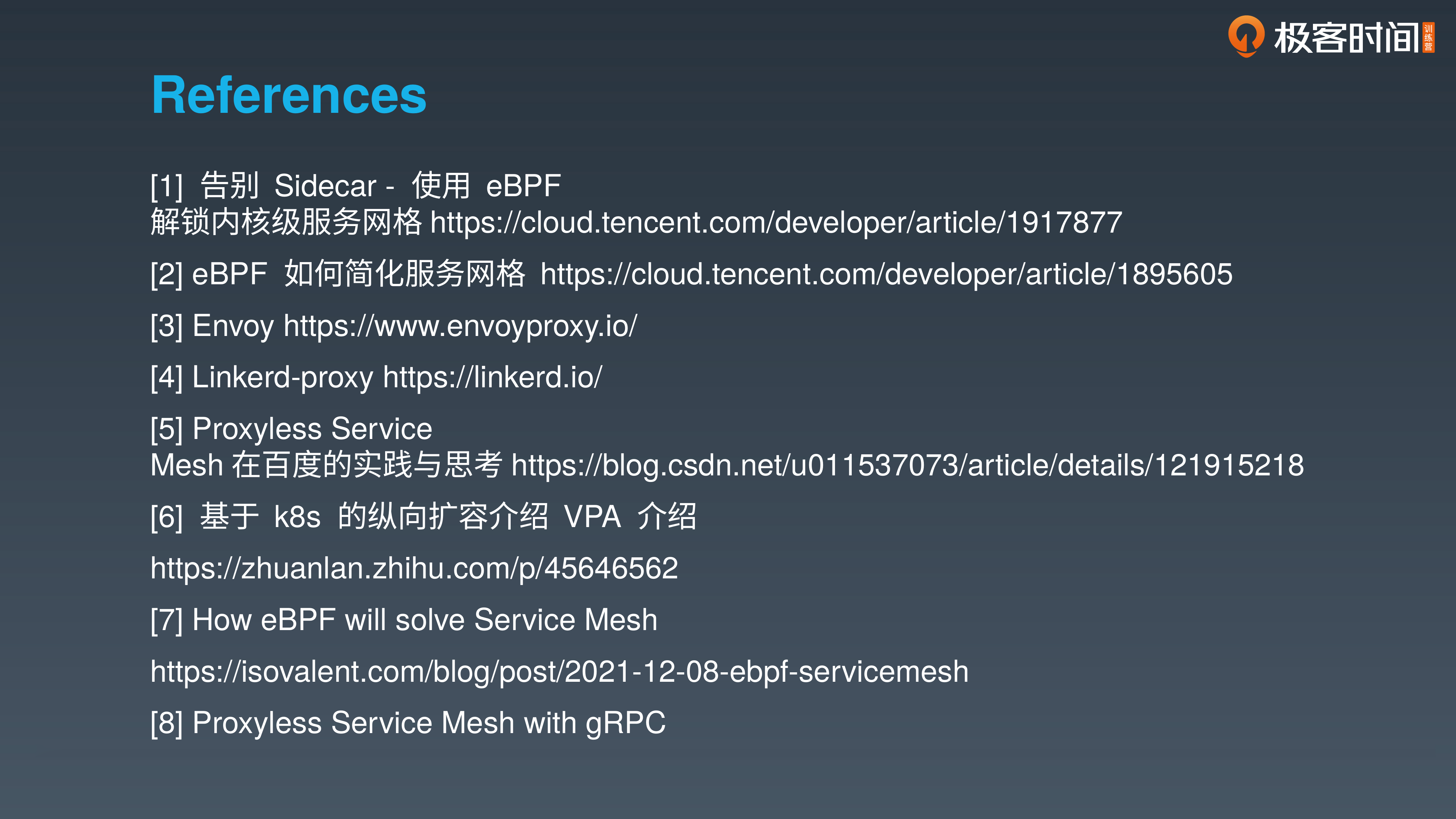

# References
[1] 告别 Sidecar - 使用 eBPF 解锁内核级服务网格https://cloud.tencent.com/developer/article/1917877
[2] eBPF 如何简化服务网格 https://cloud.tencent.com/developer/article/1895605
[3] Envoy https://www.envoyproxy.io/
[4] Linkerd-proxy https://linkerd.io/
[5] Proxyless Service Mesh在百度的实践与思考https://blog.csdn.net/u011537073/article/details/121915218
[6] 基于 k8s 的纵向扩容介绍 VPA 介绍
https://zhuanlan.zhihu.com/p/45646562
[7] How eBPF will solve Service Mesh
https://isovalent.com/blog/post/2021-12-08-ebpf-servicemesh
[8] Proxyless Service Mesh with gRPC